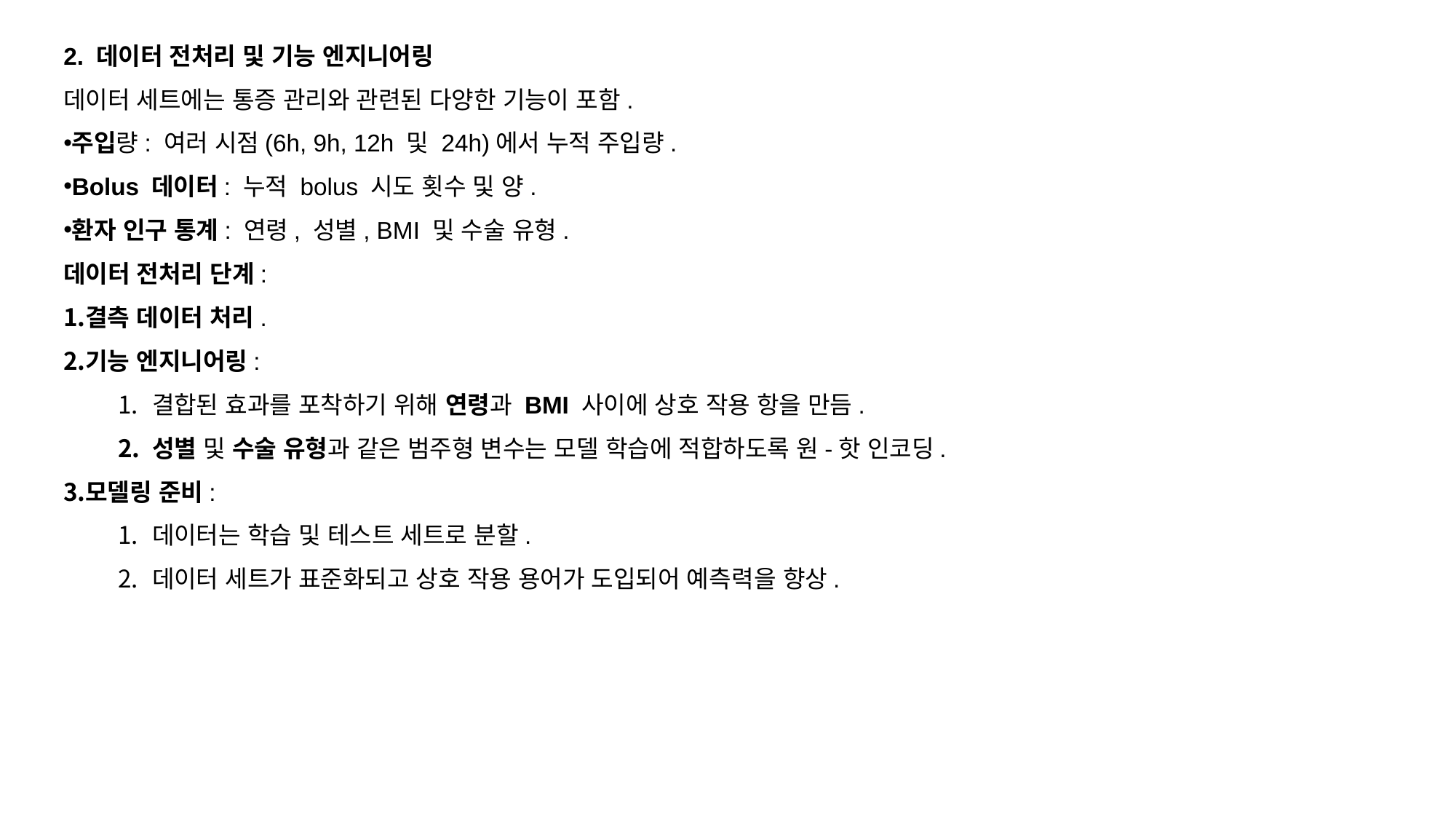

2. 데이터 전처리 및 기능 엔지니어링
데이터 세트에는 통증 관리와 관련된 다양한 기능이 포함.
주입량: 여러 시점(6h, 9h, 12h 및 24h)에서 누적 주입량.
Bolus 데이터: 누적 bolus 시도 횟수 및 양.
환자 인구 통계: 연령, 성별, BMI 및 수술 유형.
데이터 전처리 단계:
결측 데이터 처리.
기능 엔지니어링:
결합된 효과를 포착하기 위해 연령과 BMI 사이에 상호 작용 항을 만듬.
성별 및 수술 유형과 같은 범주형 변수는 모델 학습에 적합하도록 원-핫 인코딩.
모델링 준비:
데이터는 학습 및 테스트 세트로 분할.
데이터 세트가 표준화되고 상호 작용 용어가 도입되어 예측력을 향상.